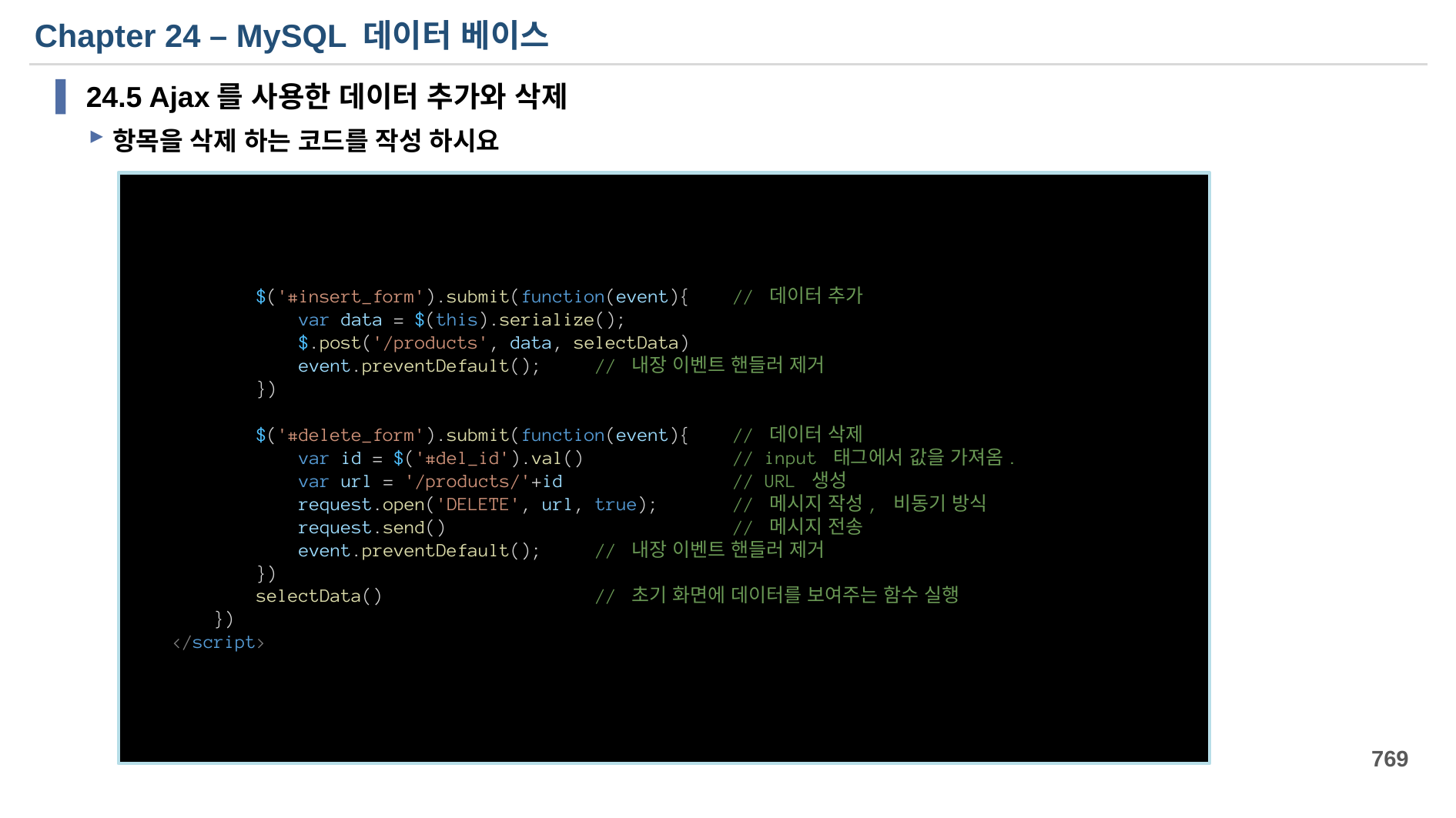

# Chapter 24 – MySQL 데이터 베이스
24.5 Ajax를 사용한 데이터 추가와 삭제
항목을 삭제 하는 코드를 작성 하시요

            $('#insert_form').submit(function(event){    // 데이터 추가
                var data = $(this).serialize();
                $.post('/products', data, selectData)
                event.preventDefault();     // 내장 이벤트 핸들러 제거
            })

            $('#delete_form').submit(function(event){    // 데이터 삭제
                var id = $('#del_id').val()              // input 태그에서 값을 가져옴.
                var url = '/products/'+id                // URL 생성
                request.open('DELETE', url, true);       // 메시지 작성, 비동기 방식
                request.send()                           // 메시지 전송
                event.preventDefault();     // 내장 이벤트 핸들러 제거
            })
            selectData()                    // 초기 화면에 데이터를 보여주는 함수 실행
        })
    </script>
769